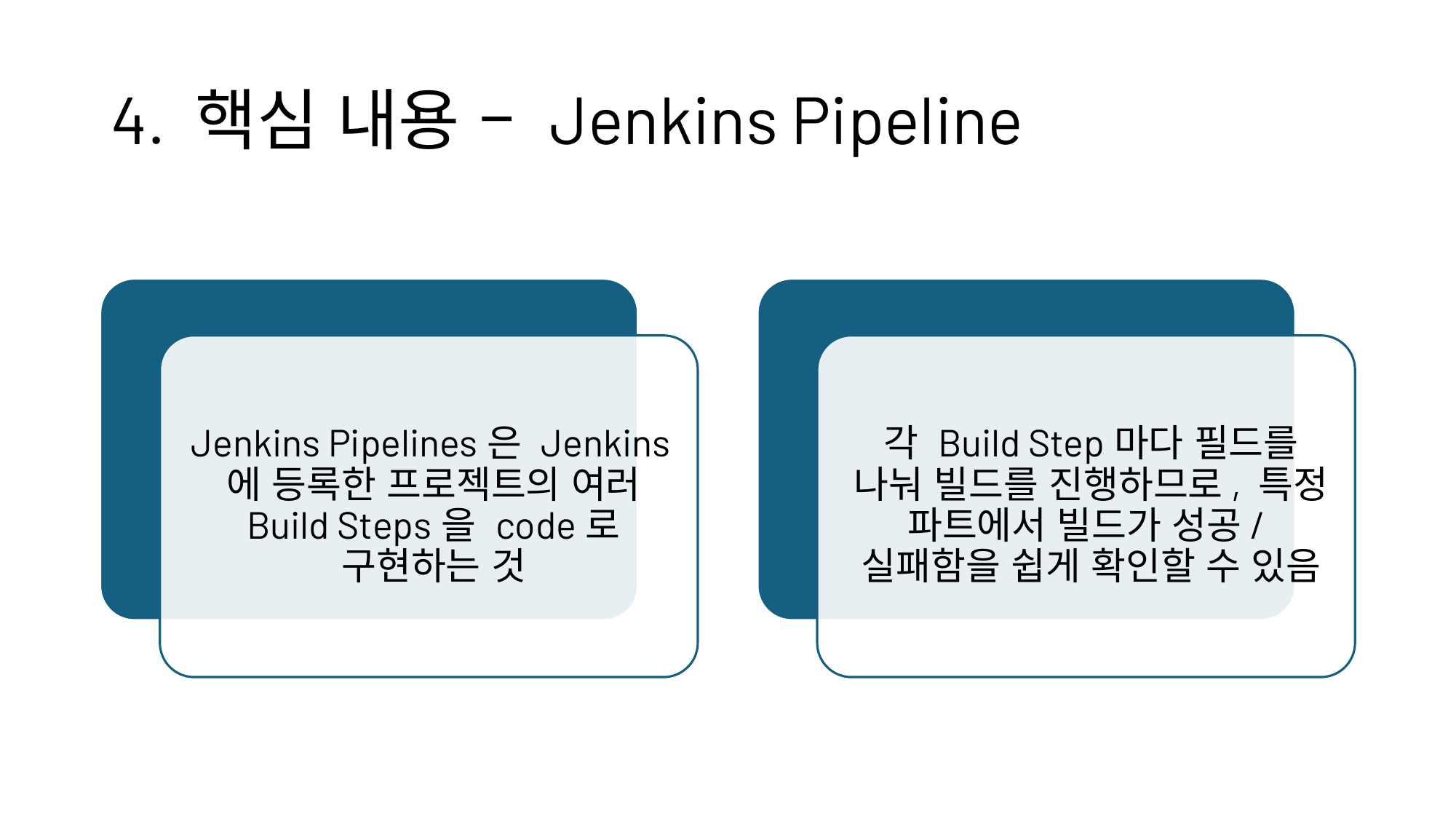

# 4. 핵심 내용 – Jenkins Pipeline
Jenkins Pipelines은 Jenkins에 등록한 프로젝트의 여러 Build Steps을 code로 구현하는 것
각 Build Step마다 필드를 나눠 빌드를 진행하므로, 특정 파트에서 빌드가 성공/실패함을 쉽게 확인할 수 있음